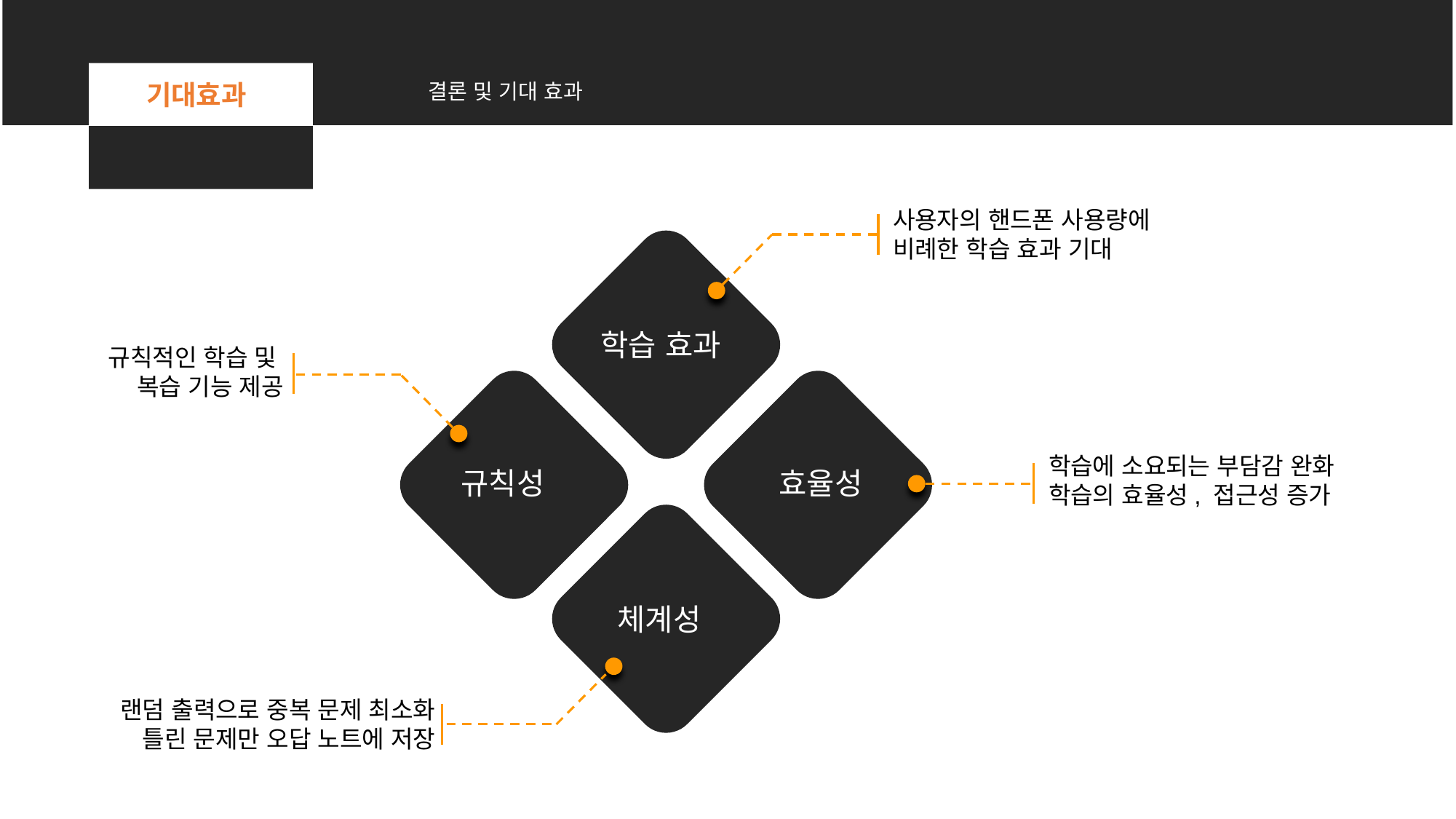

기대효과
결론 및 기대 효과

사용자의 핸드폰 사용량에
비례한 학습 효과 기대

학습 효과
규칙적인 학습 및
복습 기능 제공

학습에 소요되는 부담감 완화
학습의 효율성, 접근성 증가
규칙성
효율성

체계성

랜덤 출력으로 중복 문제 최소화
틀린 문제만 오답 노트에 저장